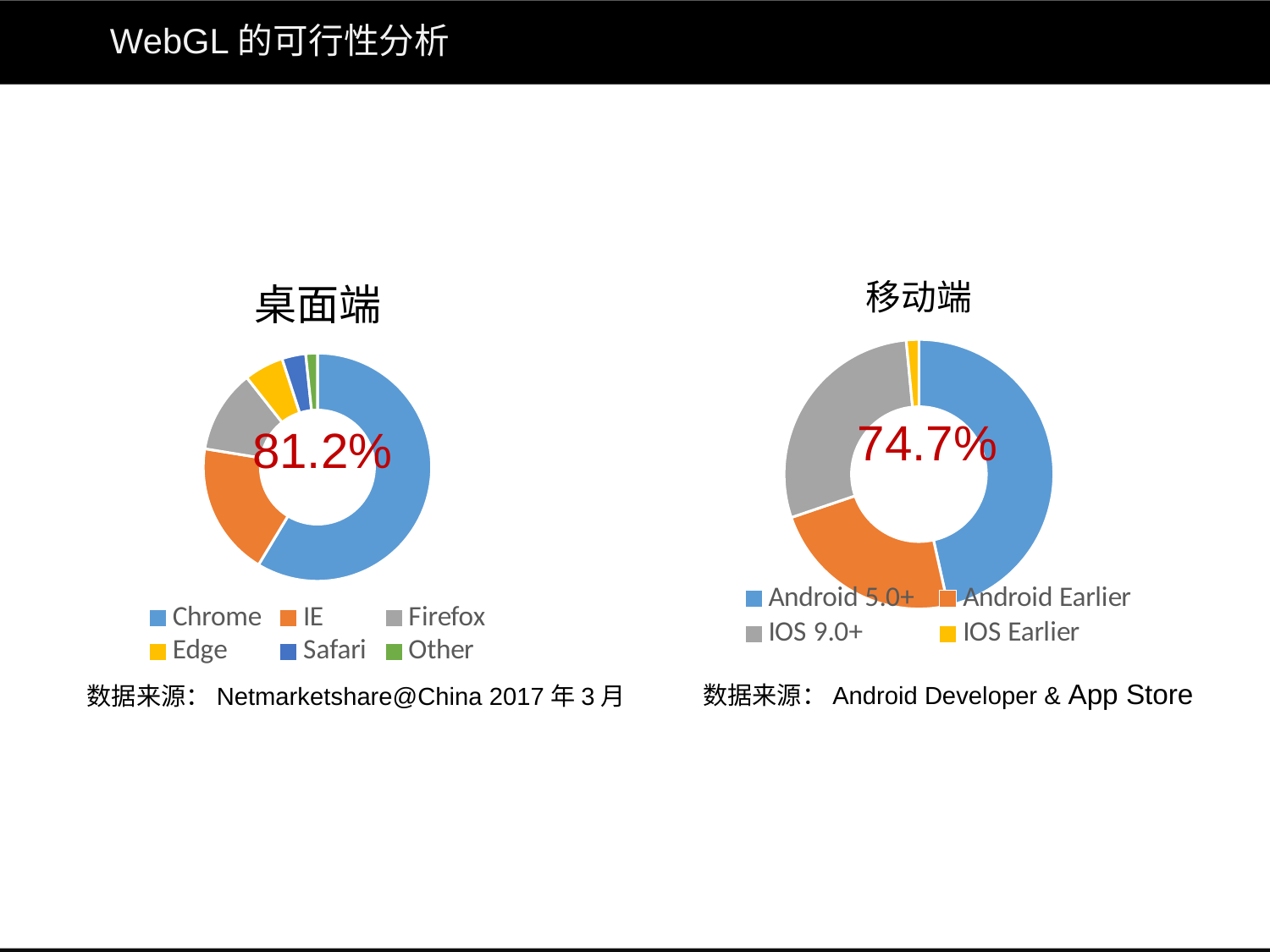

# WebGL的可行性分析

### Chart: 桌面端

| Category | 销售额 |
|---|---|
| Chrome | 58.64 |
| IE | 18.95 |
| Firefox | 11.79 |
| Edge | 5.61 |
| Safari | 3.37 |
| Other | 1.65 |

### Chart: 移动端

| Category | 销售额 |
|---|---|
| Android 5.0+ | 46.2 |
| Android Earlier | 23.1 |
| IOS 9.0+ | 28.5 |
| IOS Earlier | 1.5 |
74.7%
81.2%
数据来源：Android Developer & App Store
数据来源：Netmarketshare@China 2017年3月